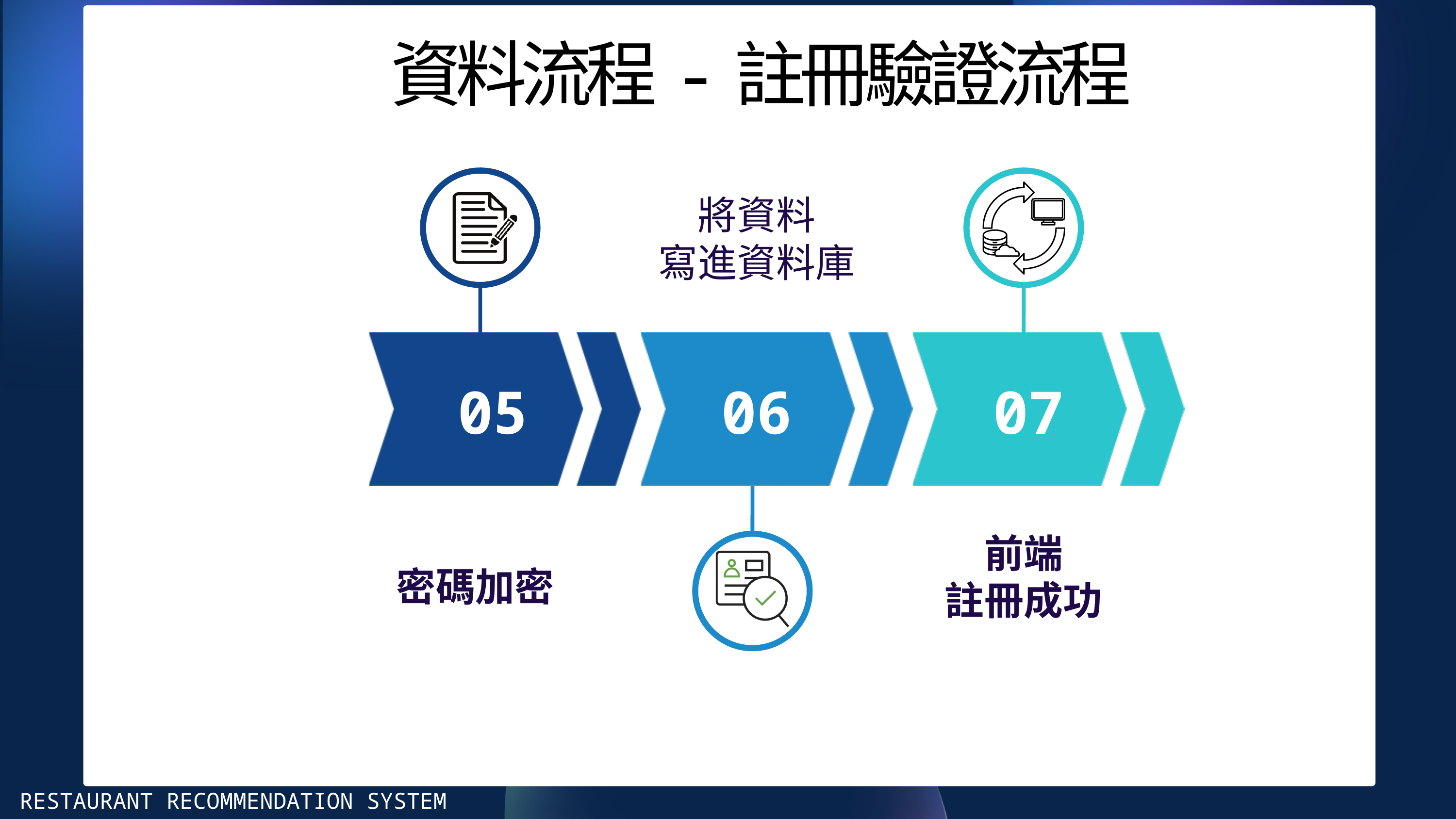

資料流程-註冊驗證流程

將資料
寫進資料庫

 05
06
07

前端
註冊成功

密碼加密

RESTAURANT RECOMMENDATION SYSTEM